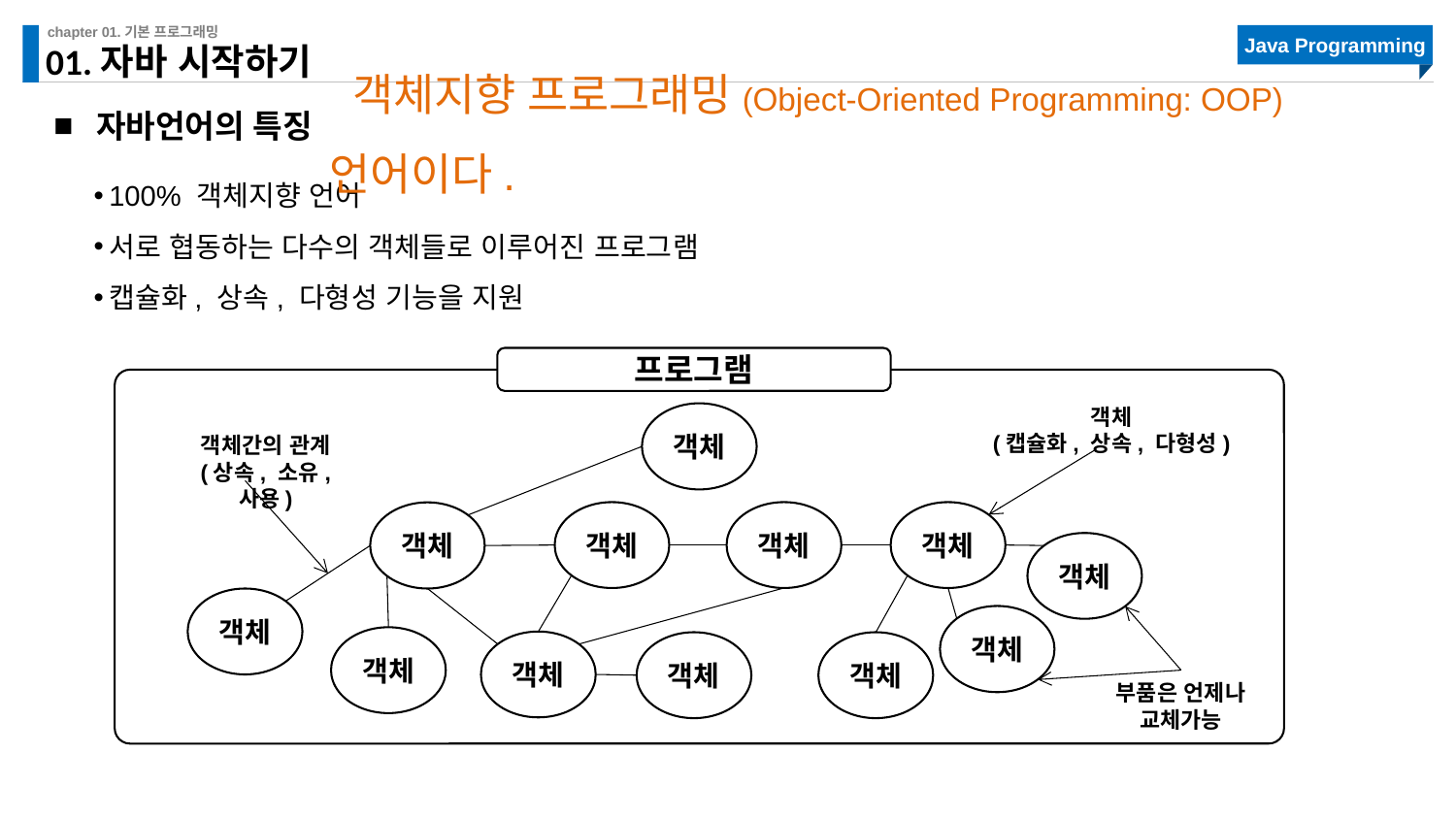

# 01.자바 시작하기
 객체지향 프로그래밍(Object-Oriented Programming: OOP) 언어이다.
자바언어의 특징
100% 객체지향 언어
서로 협동하는 다수의 객체들로 이루어진 프로그램
캡슐화, 상속, 다형성 기능을 지원

프로그램

객체
(캡슐화, 상속, 다형성)
객체
객체간의 관계
(상속, 소유, 사용)
객체
객체
객체
객체
객체
객체
객체
객체
객체
객체
객체
부품은 언제나
교체가능